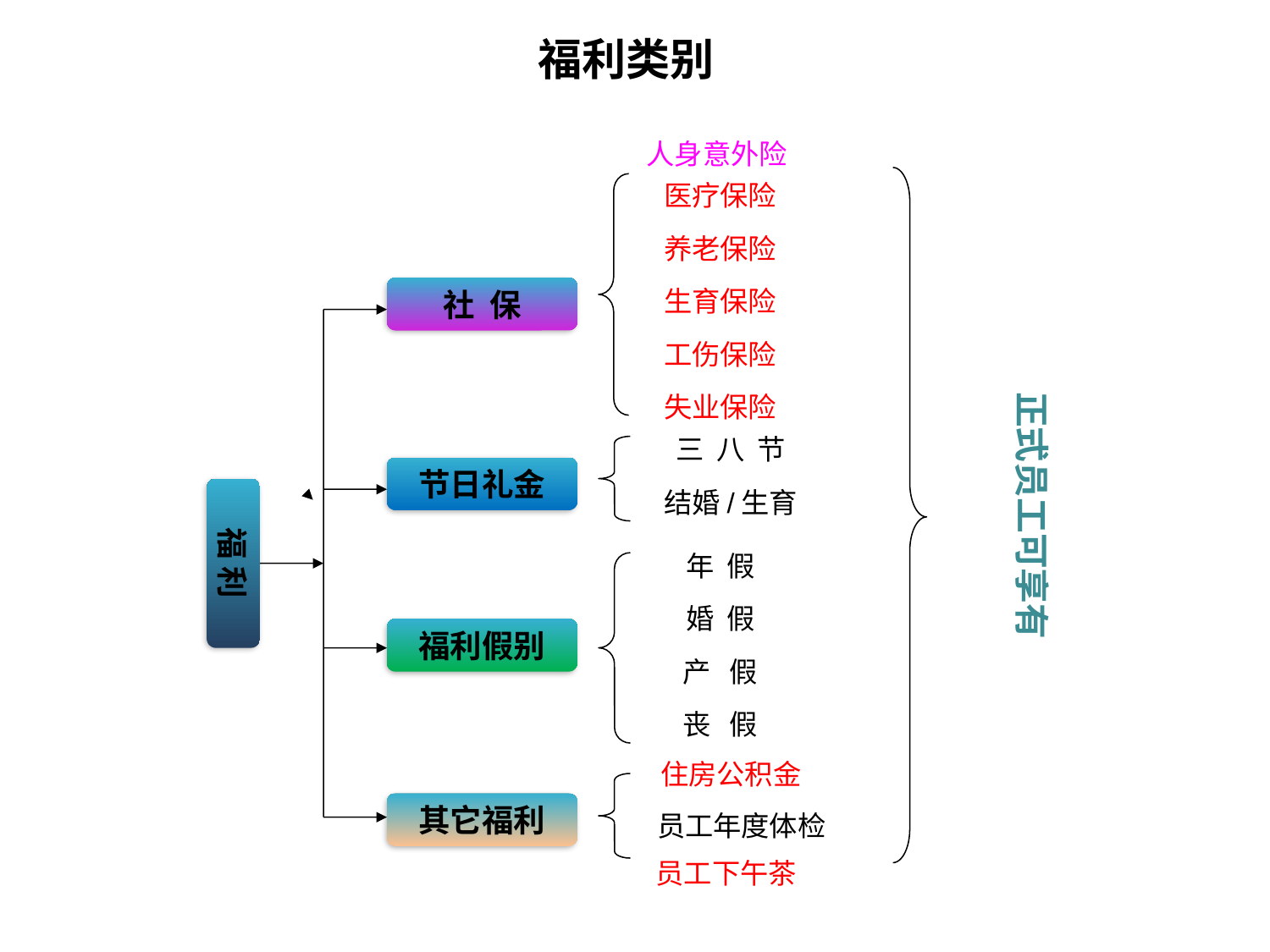

# 福利类别
人身意外险

医疗保险

养老保险
社  保
生育保险

工伤保险
正式员工可享有

失业保险
三  八  节
结婚/生育

节日礼金
福 利

年  假

婚  假
福利假别

产   假

丧   假
住房公积金

其它福利
员工年度体检
员工下午茶